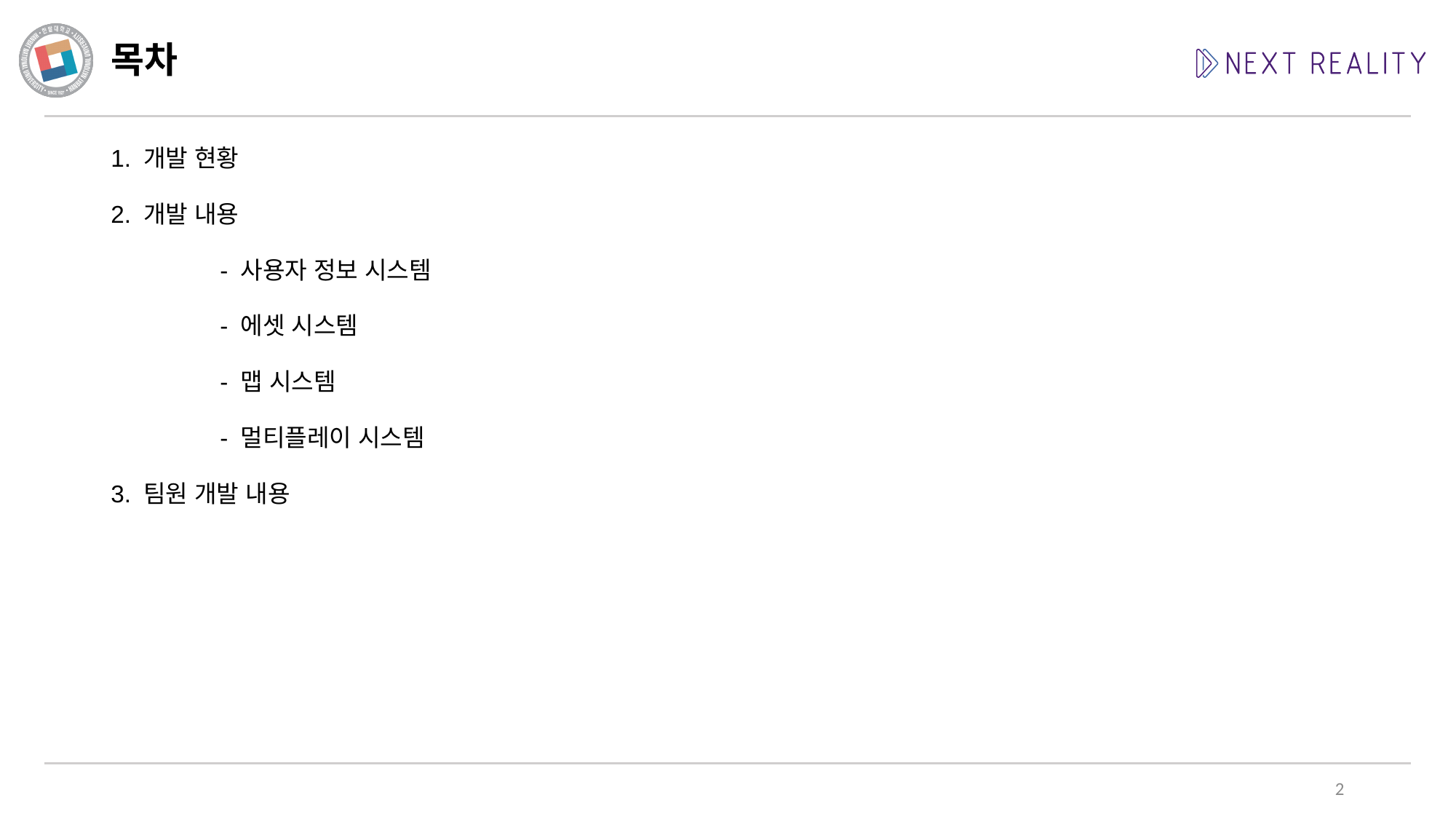

# 목차
1. 개발 현황
2. 개발 내용
	- 사용자 정보 시스템
	- 에셋 시스템
	- 맵 시스템
	- 멀티플레이 시스템
3. 팀원 개발 내용

2